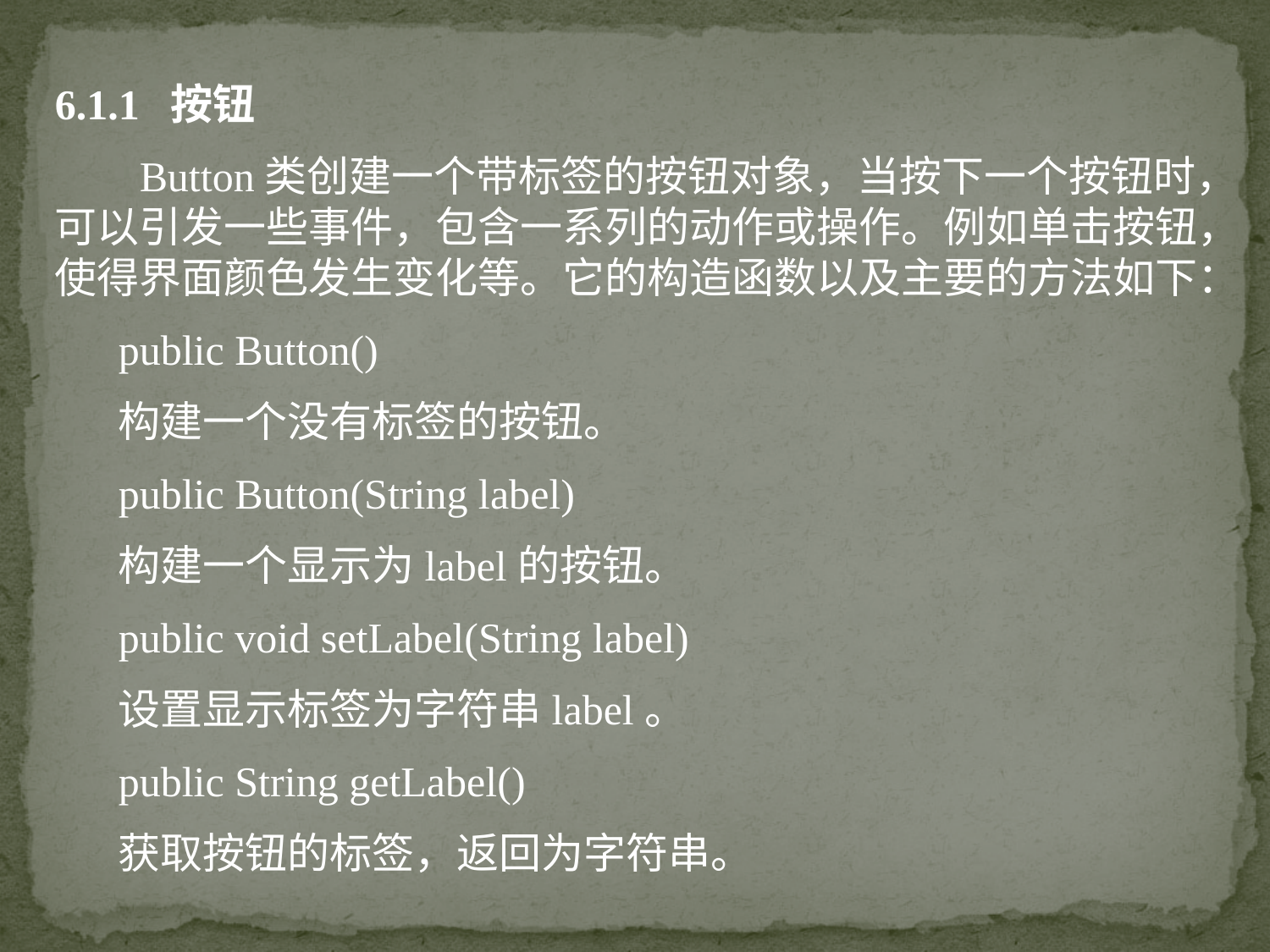

6.1.1  按钮
        Button类创建一个带标签的按钮对象，当按下一个按钮时，可以引发一些事件，包含一系列的动作或操作。例如单击按钮，使得界面颜色发生变化等。它的构造函数以及主要的方法如下：
public Button()
构建一个没有标签的按钮。
public Button(String label)
构建一个显示为label的按钮。
public void setLabel(String label)
设置显示标签为字符串label。
public String getLabel()
获取按钮的标签，返回为字符串。